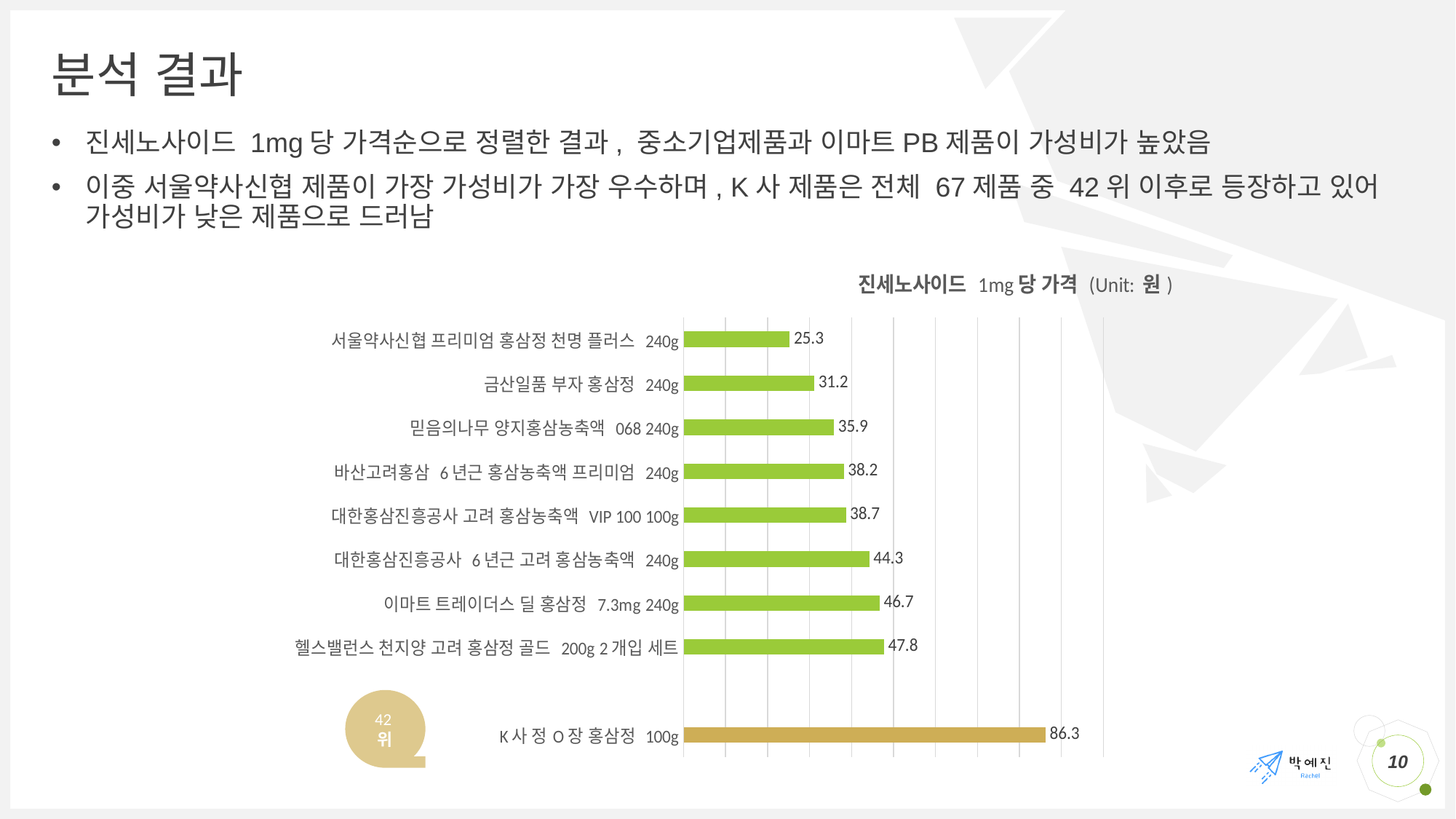

# 분석 결과
진세노사이드 1mg당 가격순으로 정렬한 결과, 중소기업제품과 이마트PB제품이 가성비가 높았음
이중 서울약사신협 제품이 가장 가성비가 가장 우수하며, K사 제품은 전체 67제품 중 42위 이후로 등장하고 있어 가성비가 낮은 제품으로 드러남

### Chart: 진세노사이드 1mg당 가격 (Unit: 원)

| Category | 계열 1 |
|---|---|
| 서울약사신협 프리미엄 홍삼정 천명 플러스 240g | 25.29444444 |
| 금산일품 부자 홍삼정 240g | 31.15 |
| 믿음의나무 양지홍삼농축액 068 240g | 35.85454545 |
| 바산고려홍삼 6년근 홍삼농축액 프리미엄 240g | 38.18571429 |
| 대한홍삼진흥공사 고려 홍삼농축액 VIP 100 100g | 38.675 |
| 대한홍삼진흥공사 6년근 고려 홍삼농축액 240g | 44.275 |
| 이마트 트레이더스 딜 홍삼정 7.3mg 240g | 46.71232877 |
| 헬스밸런스 천지양 고려 홍삼정 골드 200g 2개입 세트 | 47.78333333 |
|  | None |
| K사 정O장 홍삼정 100g | 86.29090909 |
42위
10